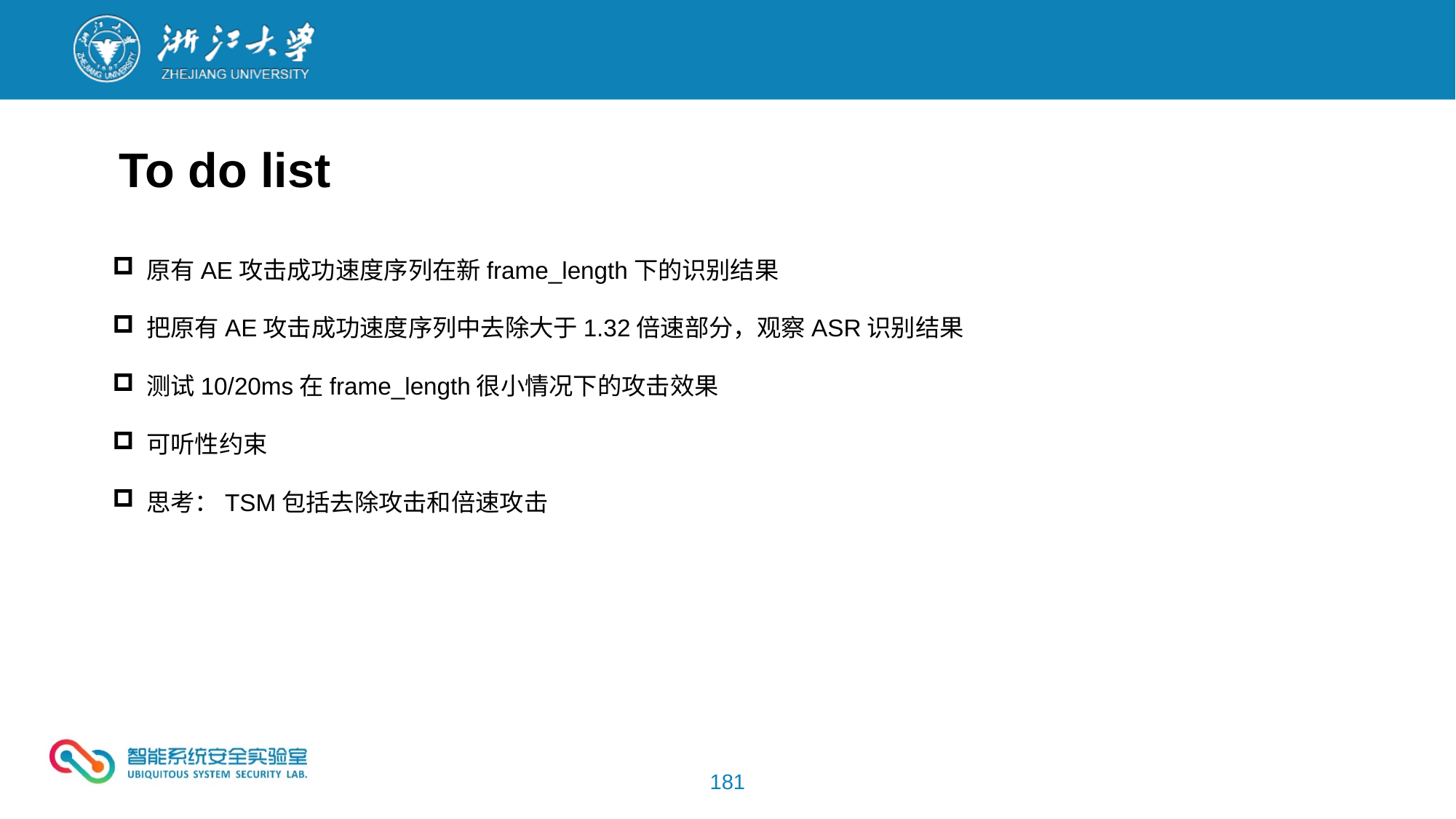

To do list
原有AE攻击成功速度序列在新frame_length下的识别结果
把原有AE攻击成功速度序列中去除大于1.32倍速部分，观察ASR识别结果
测试10/20ms在frame_length很小情况下的攻击效果
可听性约束
思考：TSM包括去除攻击和倍速攻击